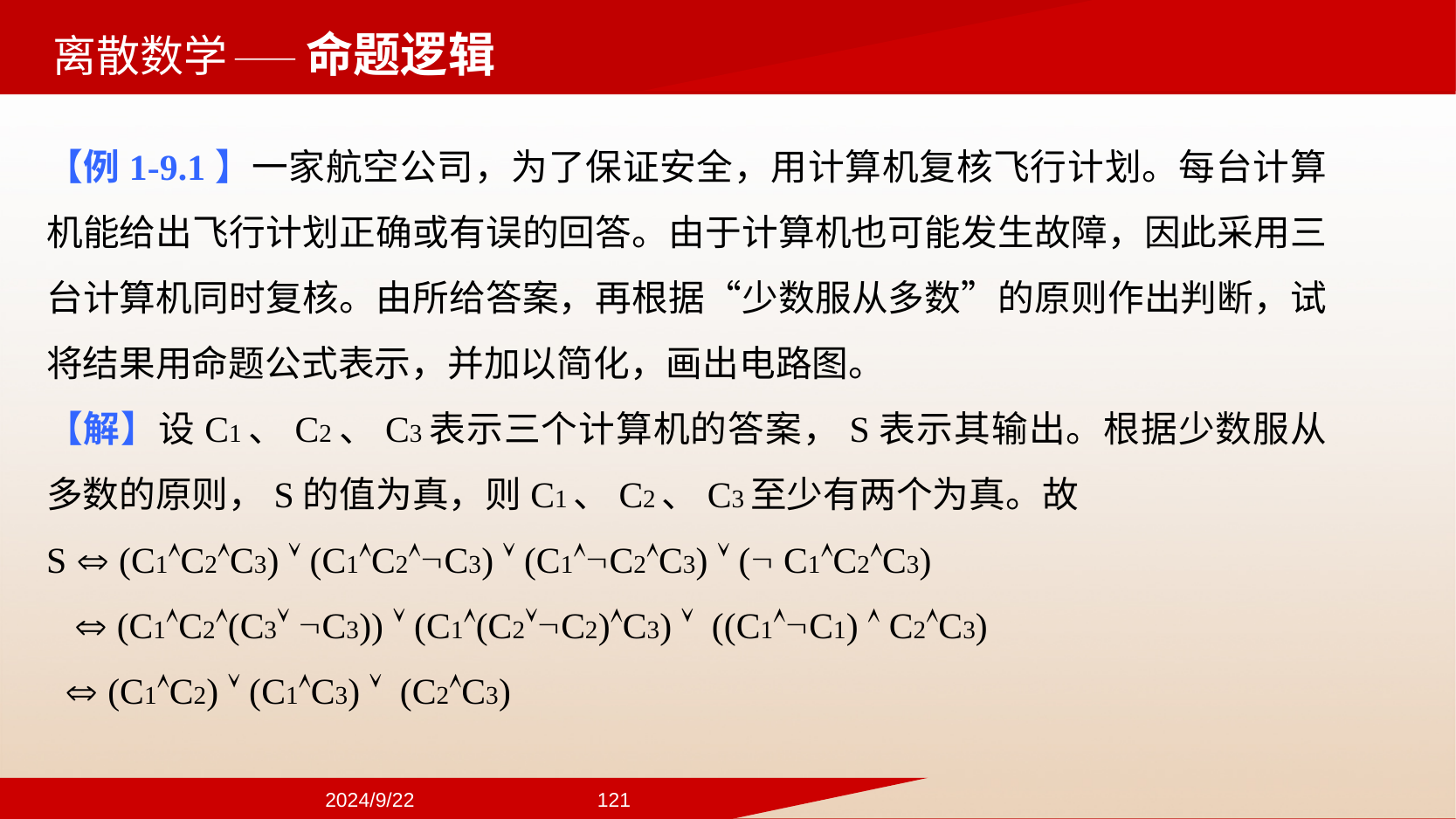

——命题逻辑
【例1-9.1】一家航空公司，为了保证安全，用计算机复核飞行计划。每台计算机能给出飞行计划正确或有误的回答。由于计算机也可能发生故障，因此采用三台计算机同时复核。由所给答案，再根据“少数服从多数”的原则作出判断，试将结果用命题公式表示，并加以简化，画出电路图。
【解】设C1、C2、C3表示三个计算机的答案，S表示其输出。根据少数服从多数的原则，S的值为真，则C1、C2、C3至少有两个为真。故
S ⇔ (C1∧C2∧C3) ∨ (C1∧C2∧¬C3) ∨ (C1∧¬C2∧C3) ∨ (¬ C1∧C2∧C3)
   ⇔ (C1∧C2∧(C3∨ ¬C3)) ∨ (C1∧(C2∨¬C2)∧C3) ∨  ((C1∧¬C1) ∧ C2∧C3)
  ⇔ (C1∧C2) ∨ (C1∧C3) ∨  (C2∧C3)
2024/9/22
121